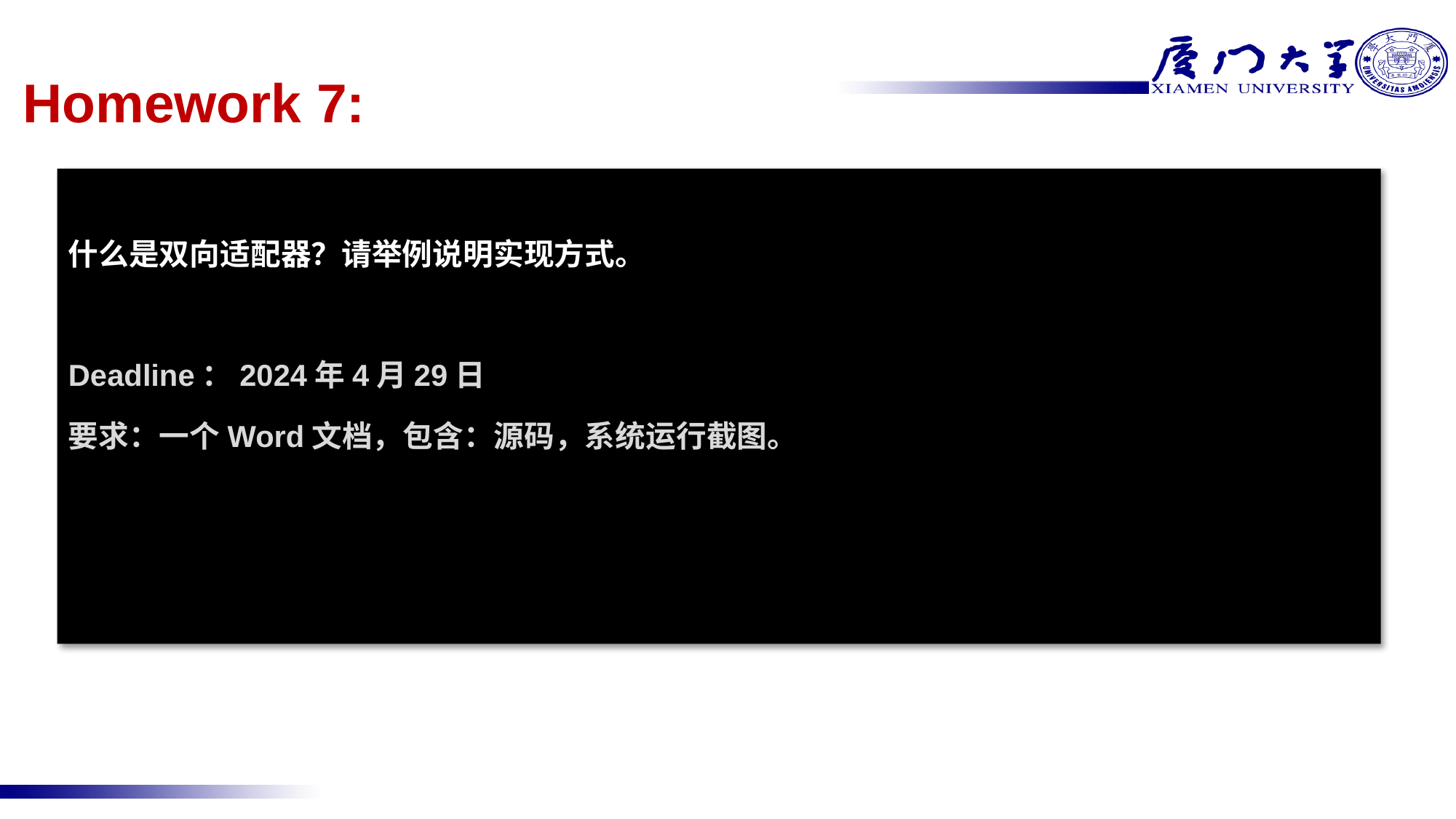

# Homework 7:

什么是双向适配器？请举例说明实现方式。

Deadline：2024年4月29日
要求：一个Word文档，包含：源码，系统运行截图。